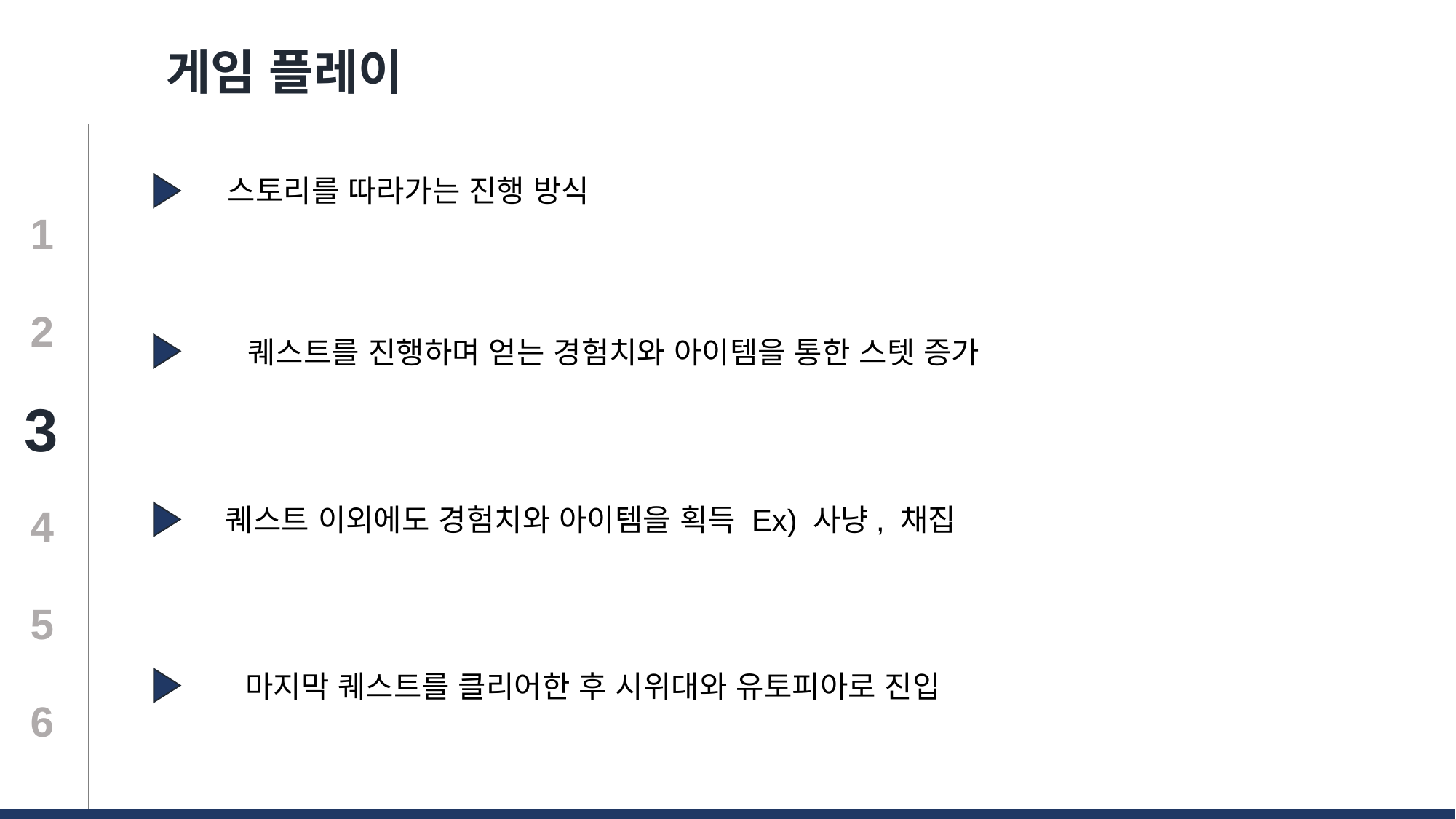

게임 플레이
스토리를 따라가는 진행 방식

1
2
퀘스트를 진행하며 얻는 경험치와 아이템을 통한 스텟 증가

3
4
퀘스트 이외에도 경험치와 아이템을 획득 Ex) 사냥, 채집

5
마지막 퀘스트를 클리어한 후 시위대와 유토피아로 진입

6